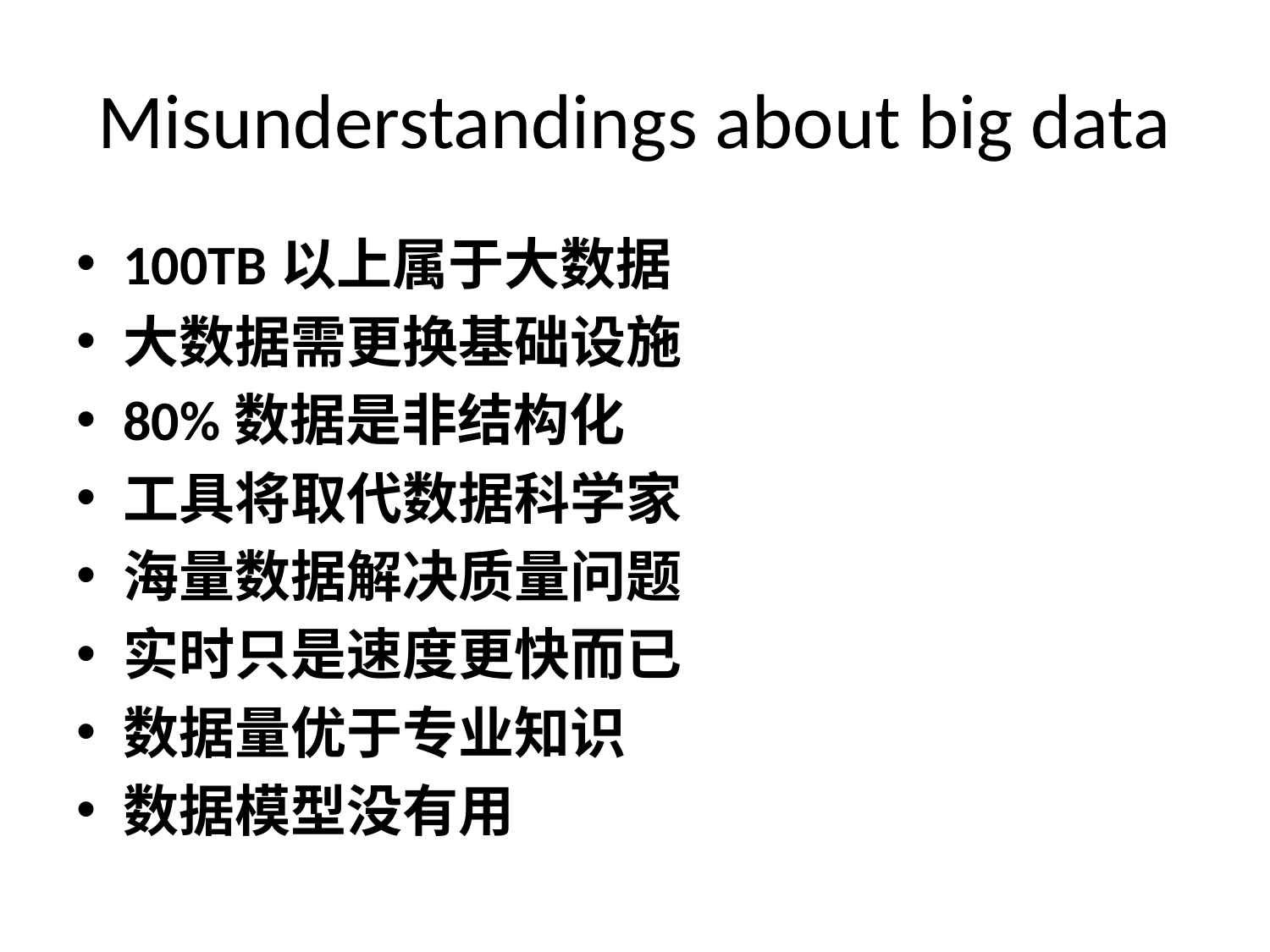

# Misunderstandings about big data
100TB以上属于大数据
大数据需更换基础设施
80%数据是非结构化
工具将取代数据科学家
海量数据解决质量问题
实时只是速度更快而已
数据量优于专业知识
数据模型没有用